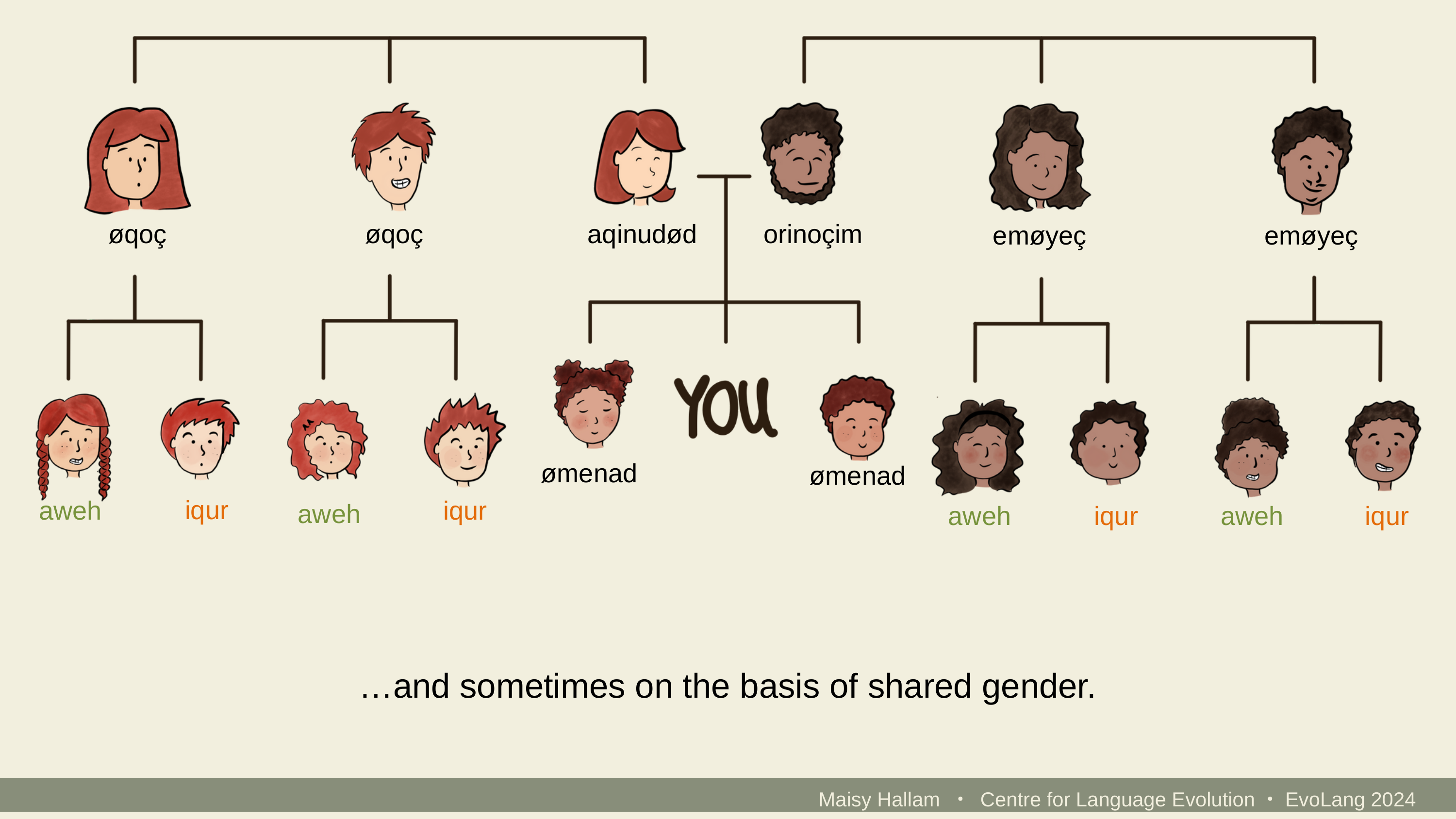

øqoç
øqoç
aqinudød
orinoçim
emøyeç
emøyeç
ømenad
ømenad
iqur
aweh
iqur
aweh
aweh

iqur
aweh

iqur
…and sometimes on the basis of shared gender.

Maisy Hallam ・ Centre for Language Evolution・EvoLang 2024